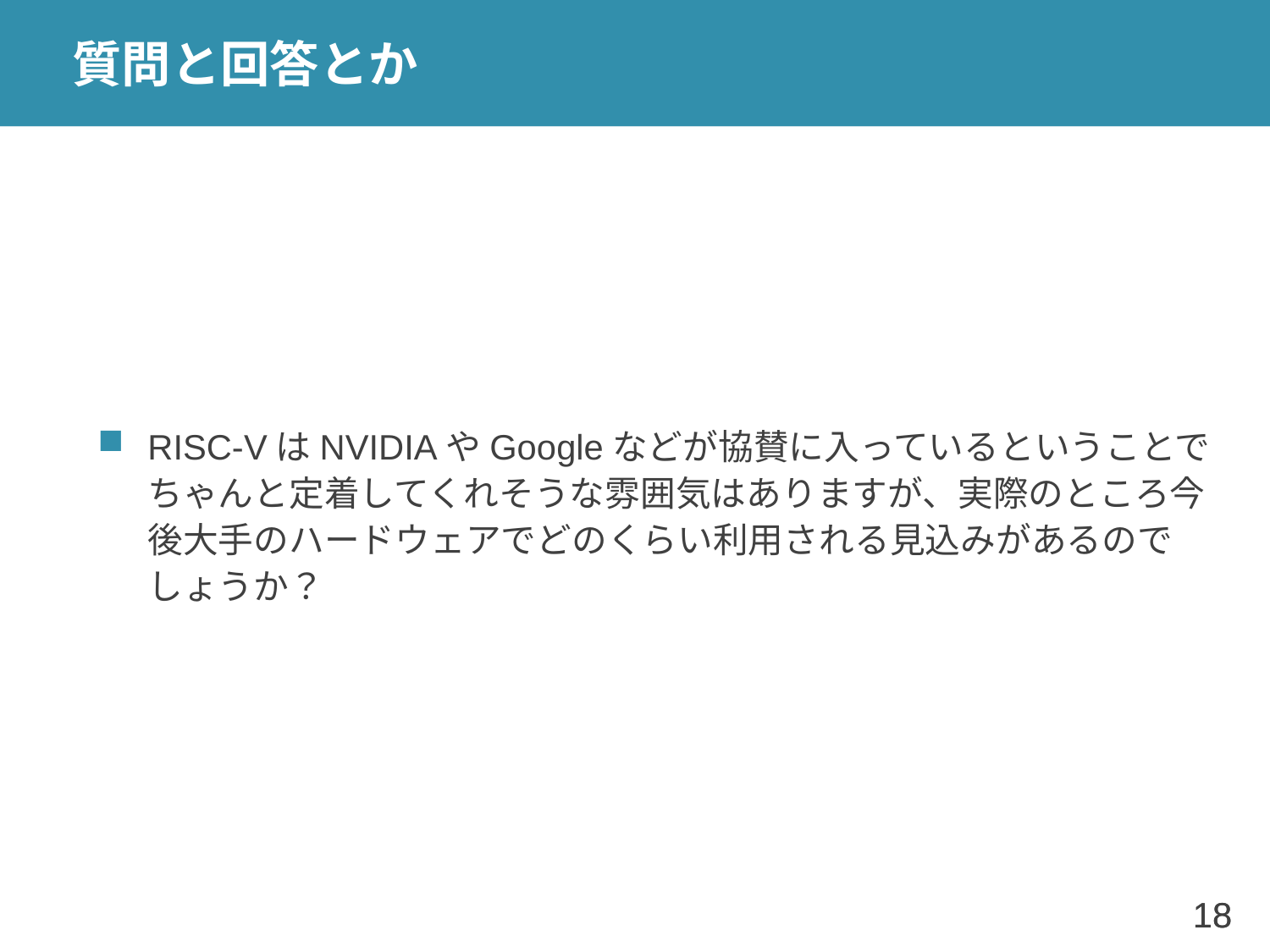

# 質問と回答とか
RISC-VはNVIDIAやGoogleなどが協賛に入っているということでちゃんと定着してくれそうな雰囲気はありますが、実際のところ今後大手のハードウェアでどのくらい利用される見込みがあるのでしょうか？